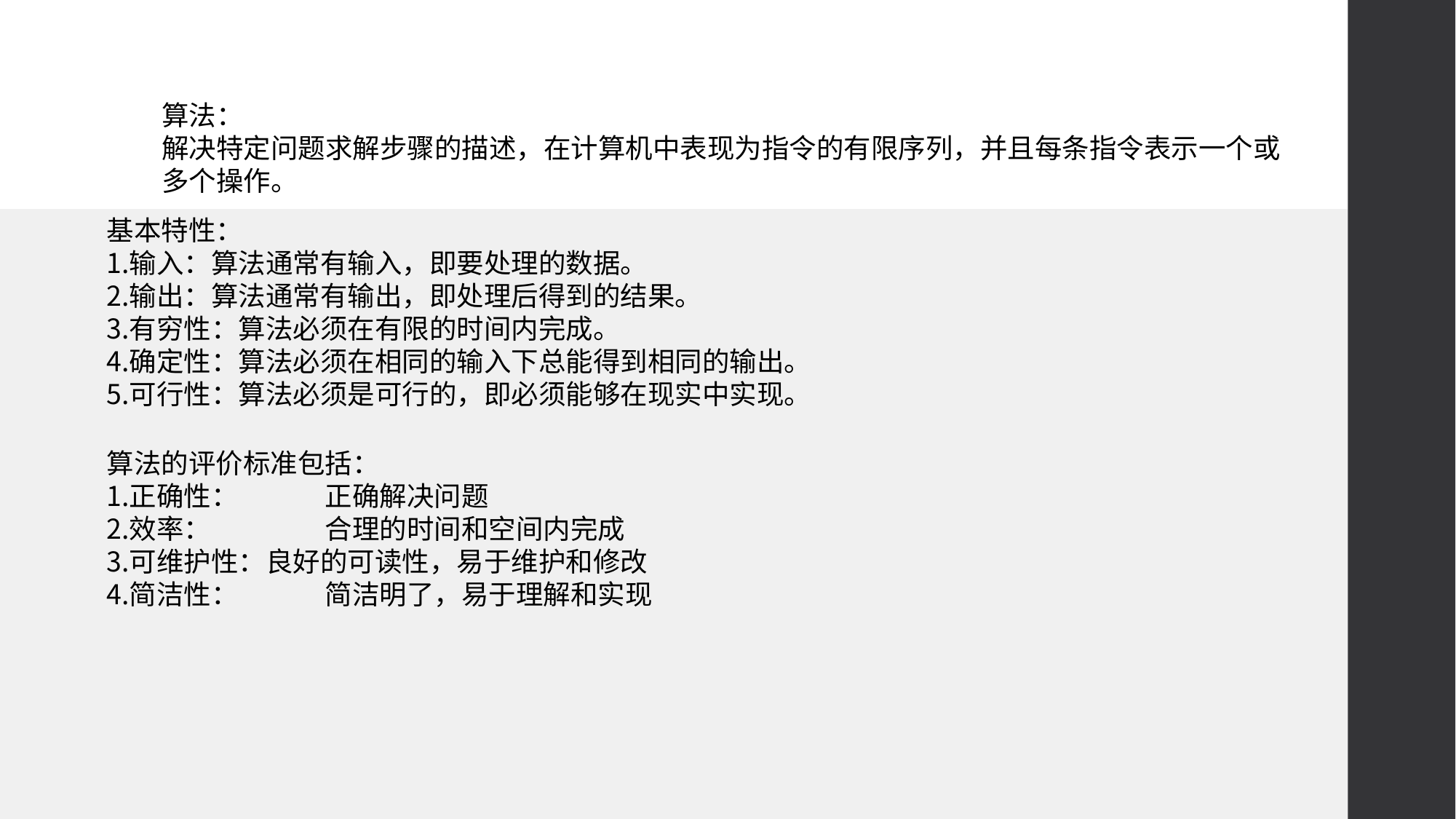

# 算法： 解决特定问题求解步骤的描述，在计算机中表现为指令的有限序列，并且每条指令表示一个或多个操作。
基本特性：
输入：算法通常有输入，即要处理的数据。
输出：算法通常有输出，即处理后得到的结果。
有穷性：算法必须在有限的时间内完成。
确定性：算法必须在相同的输入下总能得到相同的输出。
可行性：算法必须是可行的，即必须能够在现实中实现。

算法的评价标准包括：
正确性：	正确解决问题
效率：		合理的时间和空间内完成
可维护性：良好的可读性，易于维护和修改
简洁性：	简洁明了，易于理解和实现